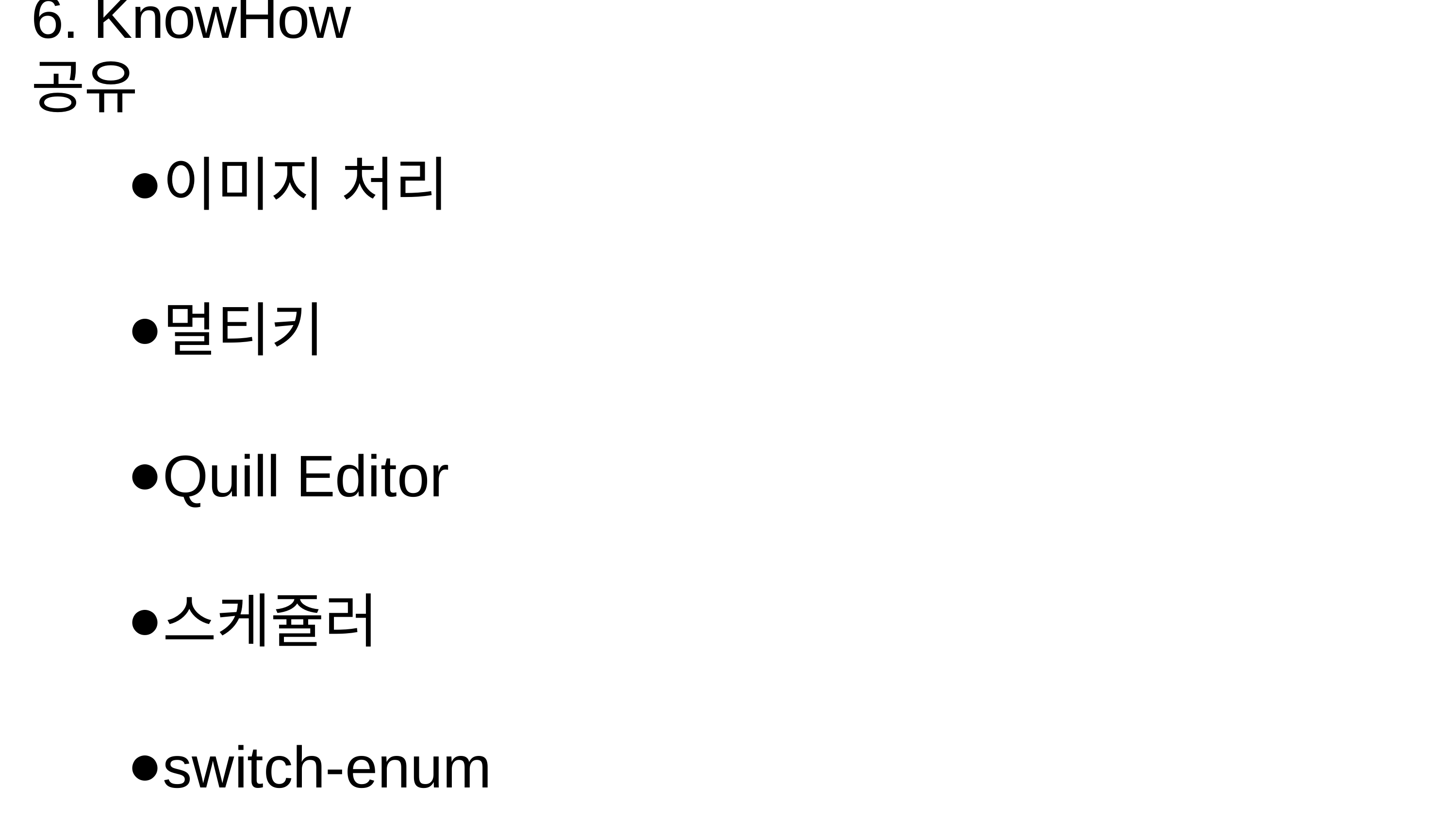

6. KnowHow 공유
이미지 처리
멀티키
Quill Editor
스케쥴러
switch-enum